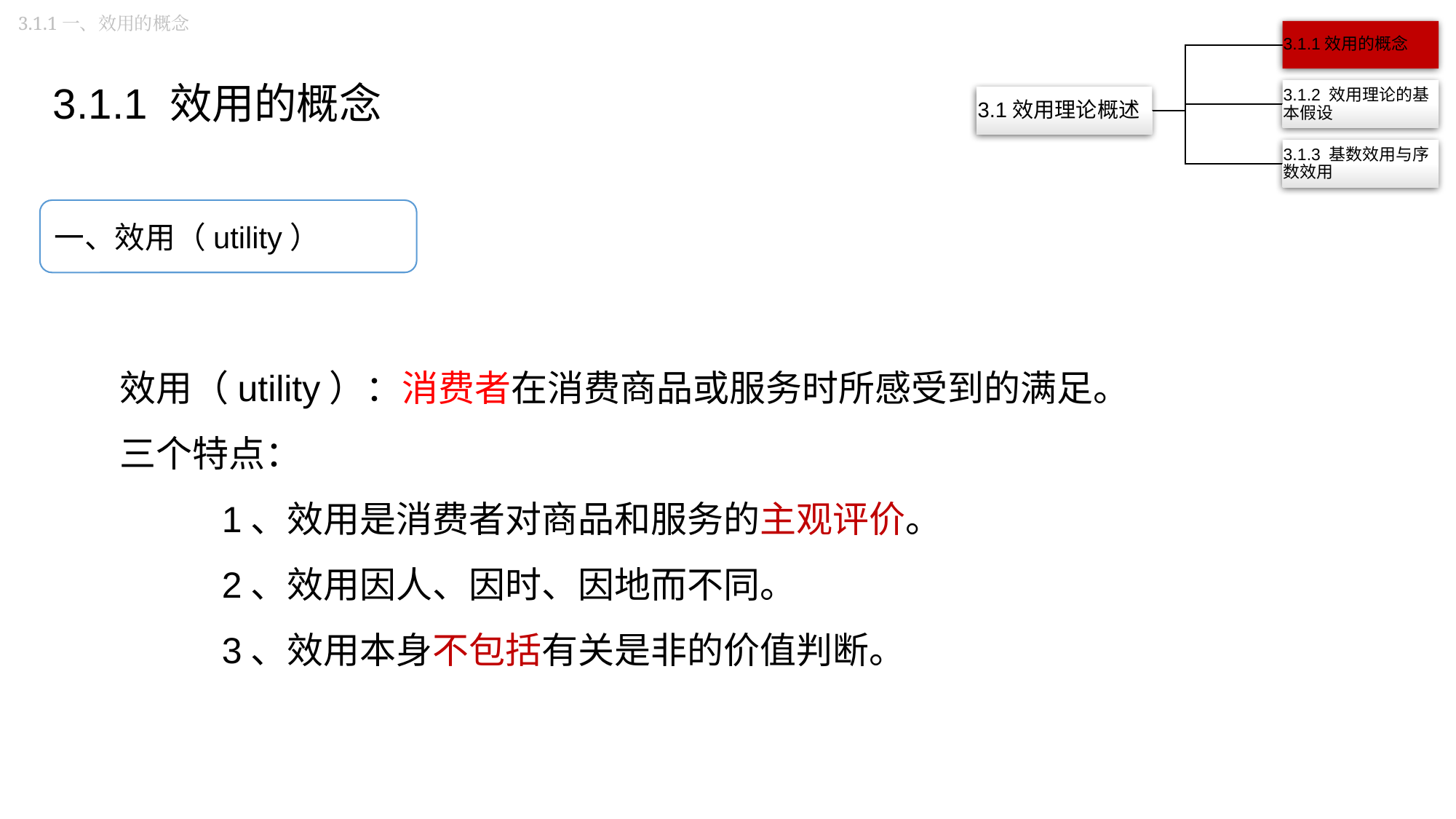

3.1效用理论概述
3.1.1效用的概念
3.1.2 效用理论的基本假设
3.1.3 基数效用与序数效用
3.1.1一、效用的概念
3.1.1 效用的概念
一、效用（utility）
效用（utility）：消费者在消费商品或服务时所感受到的满足。
三个特点：
          1、效用是消费者对商品和服务的主观评价。
          2、效用因人、因时、因地而不同。
          3、效用本身不包括有关是非的价值判断。